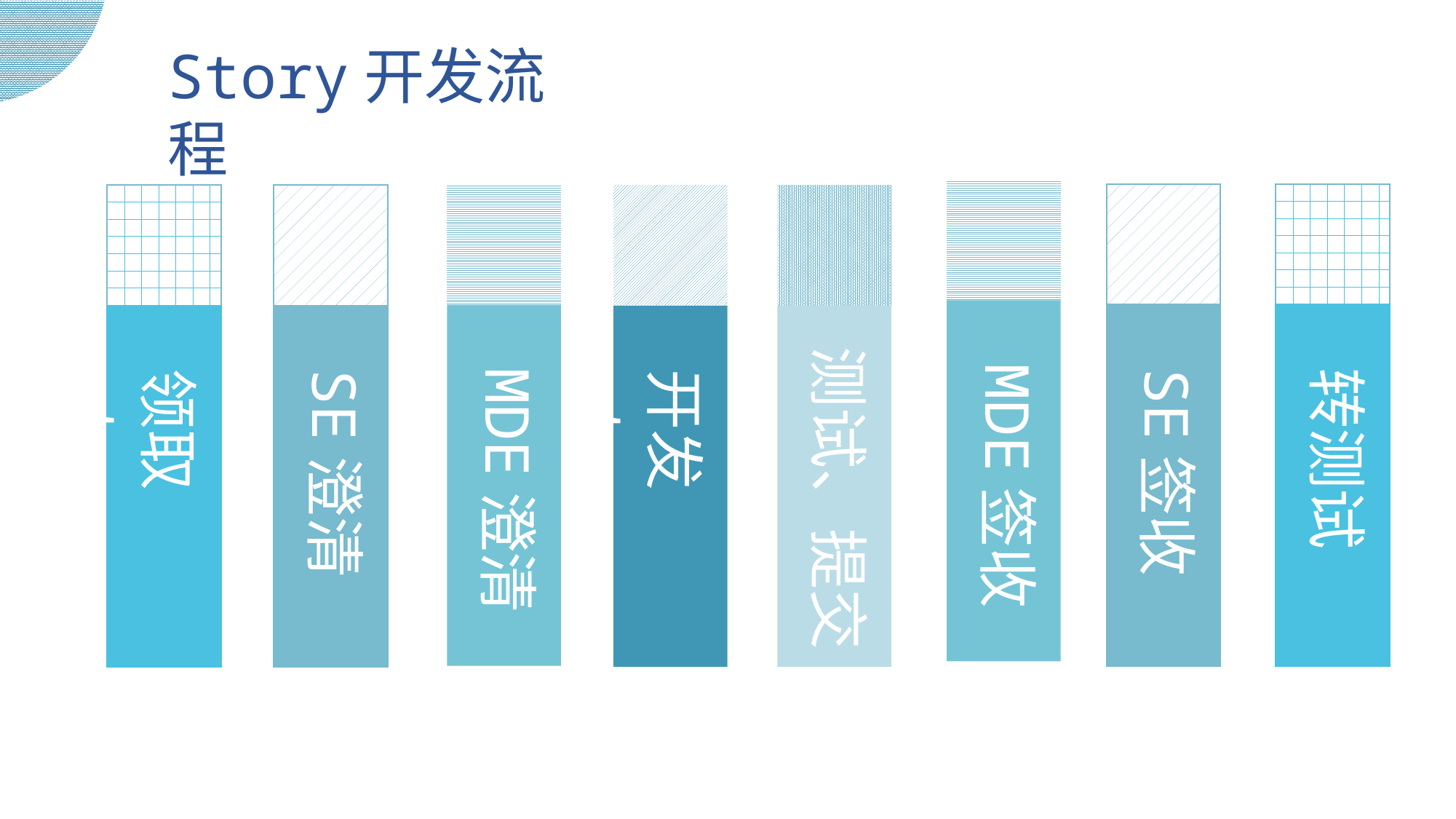

Story开发流程

测试、提交
MDE签收
转测试
SE签收
MDE澄清
领取story
SE澄清
开发story